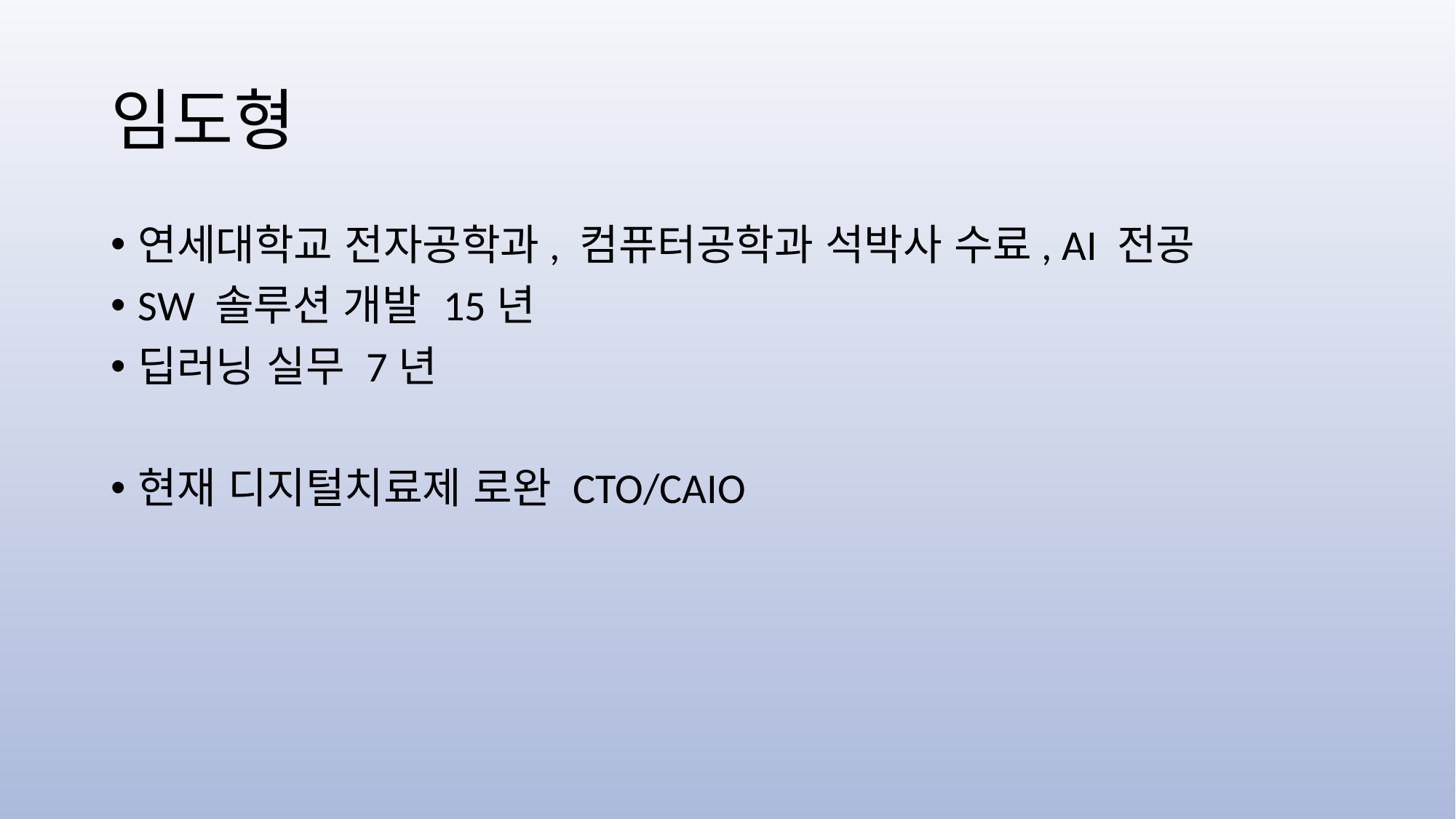

# 임도형
연세대학교 전자공학과, 컴퓨터공학과 석박사 수료, AI 전공
SW 솔루션 개발 15년
딥러닝 실무 7년

현재 디지털치료제 로완 CTO/CAIO